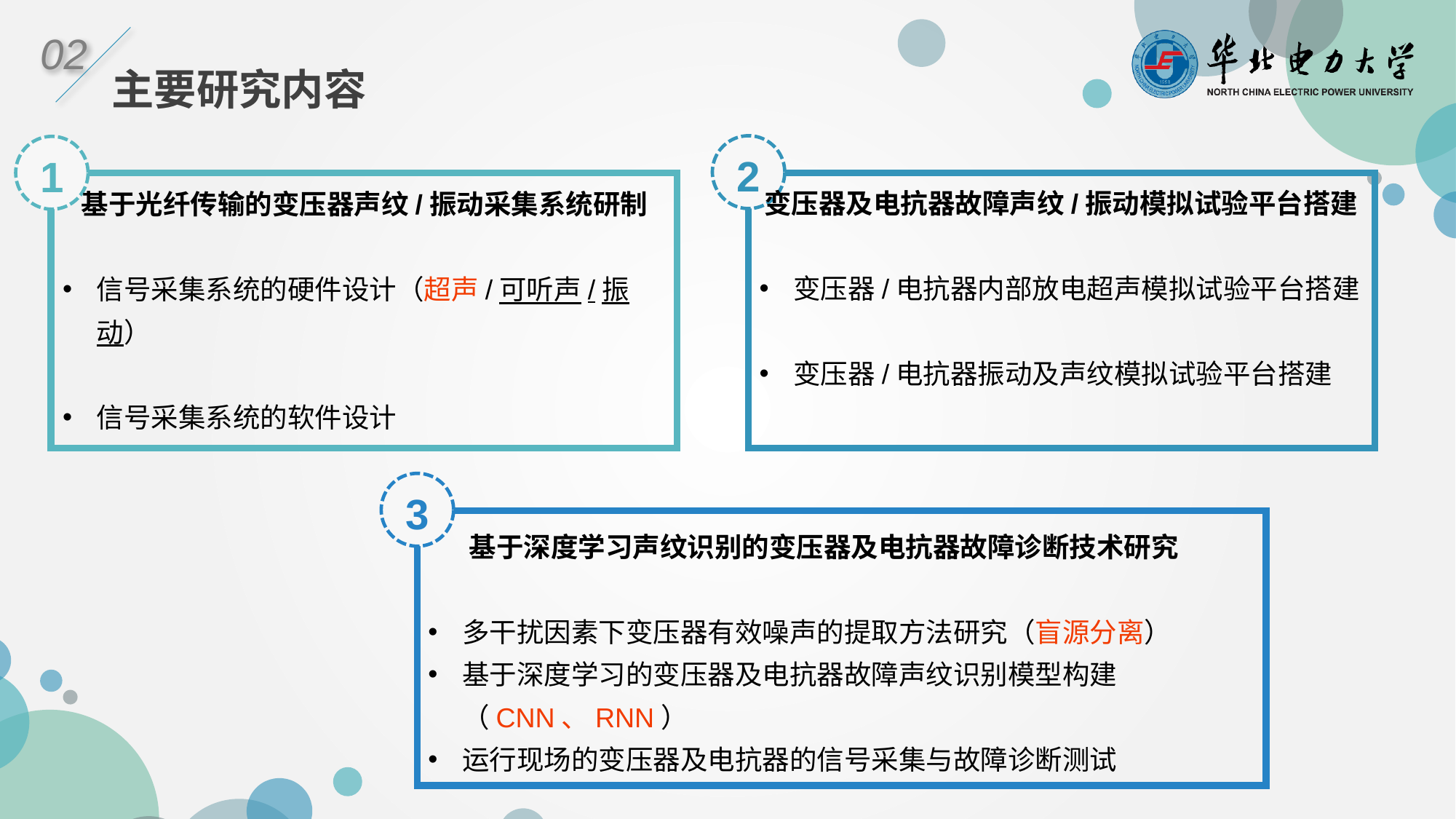

02
主要研究内容
2

1

变压器及电抗器故障声纹/振动模拟试验平台搭建

变压器/电抗器内部放电超声模拟试验平台搭建

变压器/电抗器振动及声纹模拟试验平台搭建
基于光纤传输的变压器声纹/振动采集系统研制

信号采集系统的硬件设计（超声/可听声/振动）

信号采集系统的软件设计

3

基于深度学习声纹识别的变压器及电抗器故障诊断技术研究

多干扰因素下变压器有效噪声的提取方法研究（盲源分离）
基于深度学习的变压器及电抗器故障声纹识别模型构建（CNN、RNN）
运行现场的变压器及电抗器的信号采集与故障诊断测试